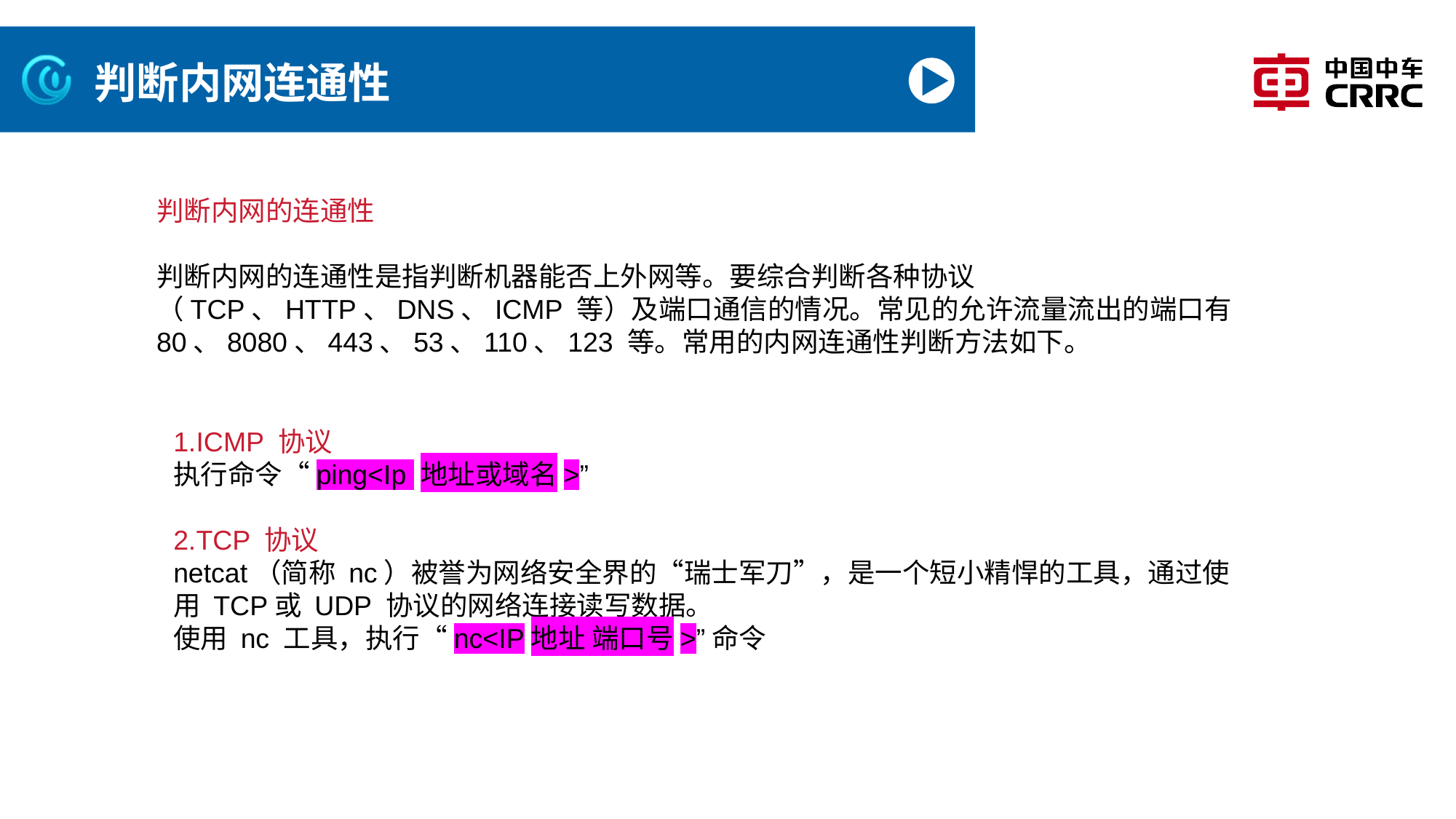

# 判断内网连通性
判断内网的连通性

判断内网的连通性是指判断机器能否上外网等。要综合判断各种协议（TCP、HTTP、DNS、ICMP 等）及端口通信的情况。常见的允许流量流出的端口有 80、8080、443、53、110、123 等。常用的内网连通性判断方法如下。
1.ICMP 协议
执行命令“ping<Ip 地址或域名>”

2.TCP 协议
netcat（简称 nc）被誉为网络安全界的“瑞士军刀”，是一个短小精悍的工具，通过使用 TCP或 UDP 协议的网络连接读写数据。
使用 nc 工具，执行“nc<IP地址 端口号>”命令
66